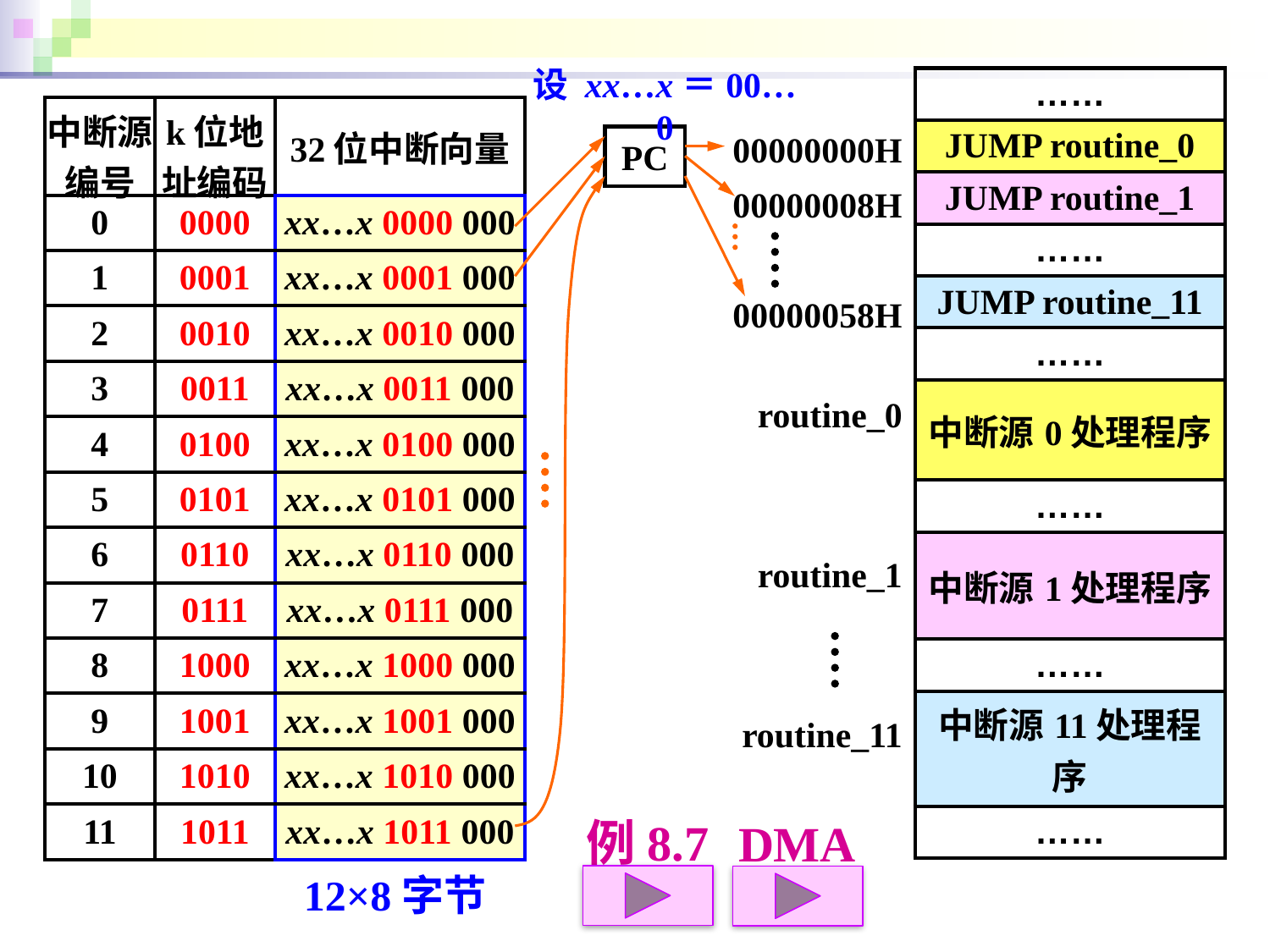

设 xx…x＝00…0
| …… |
| --- |
| JUMP routine\_0 |
| JUMP routine\_1 |
| …… |
| JUMP routine\_11 |
| …… |
| 中断源0处理程序 |
| …… |
| 中断源1处理程序 |
| …… |
| 中断源11处理程序 |
| …… |
| 中断源编号 | k位地址编码 | 32位中断向量 |
| --- | --- | --- |
| 0 | 0000 | xx…x 0000 000 |
| 1 | 0001 | xx…x 0001 000 |
| 2 | 0010 | xx…x 0010 000 |
| 3 | 0011 | xx…x 0011 000 |
| 4 | 0100 | xx…x 0100 000 |
| 5 | 0101 | xx…x 0101 000 |
| 6 | 0110 | xx…x 0110 000 |
| 7 | 0111 | xx…x 0111 000 |
| 8 | 1000 | xx…x 1000 000 |
| 9 | 1001 | xx…x 1001 000 |
| 10 | 1010 | xx…x 1010 000 |
| 11 | 1011 | xx…x 1011 000 |
00000000H
PC

00000008H

00000058H
routine_0

routine_1

routine_11
例8.7
DMA
12×8字节